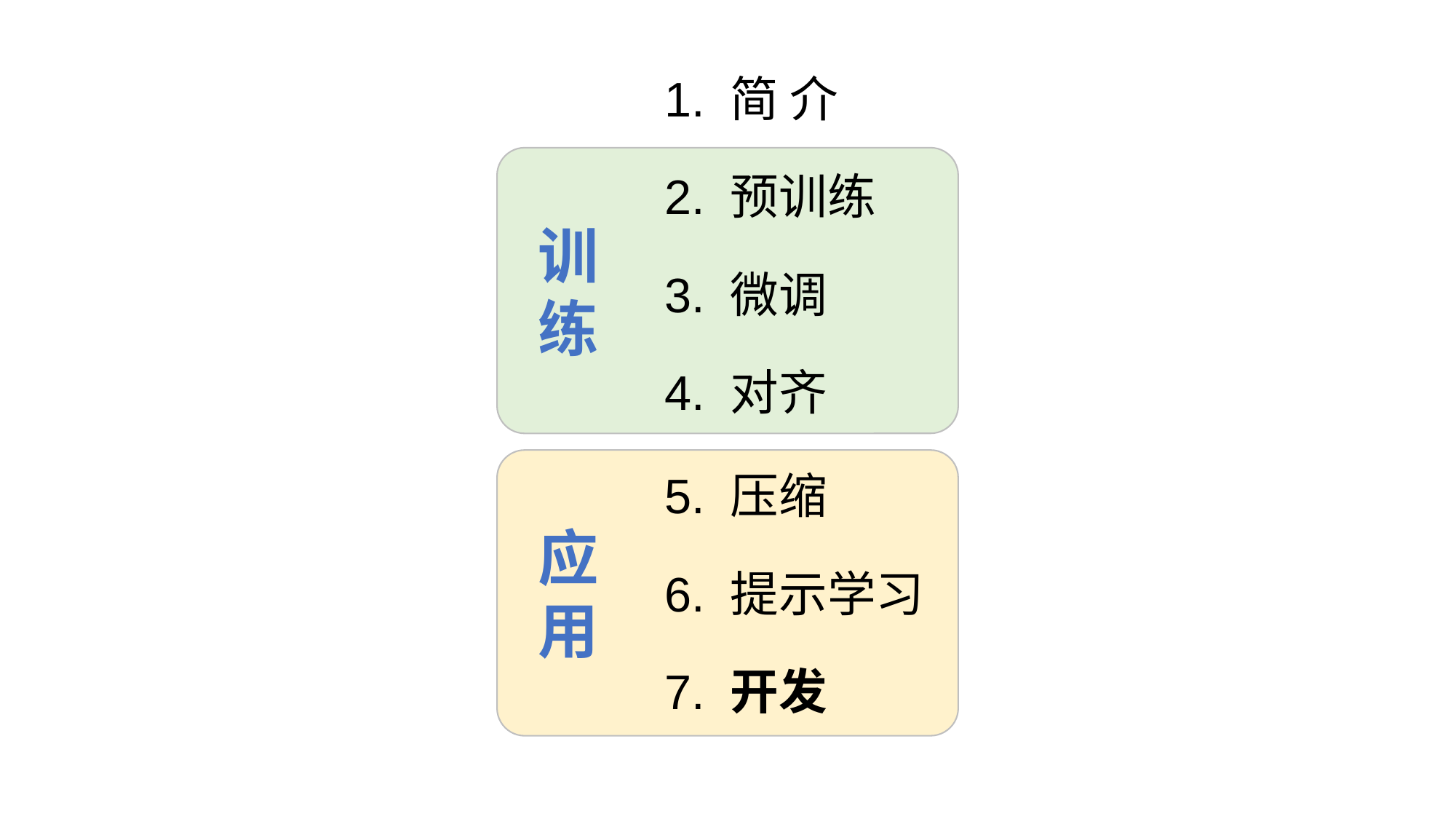

1. 简 介
训
练
 2. 预训练
 3. 微调
 4. 对齐
应
用
 5. 压缩
 6. 提示学习
 7. 开发